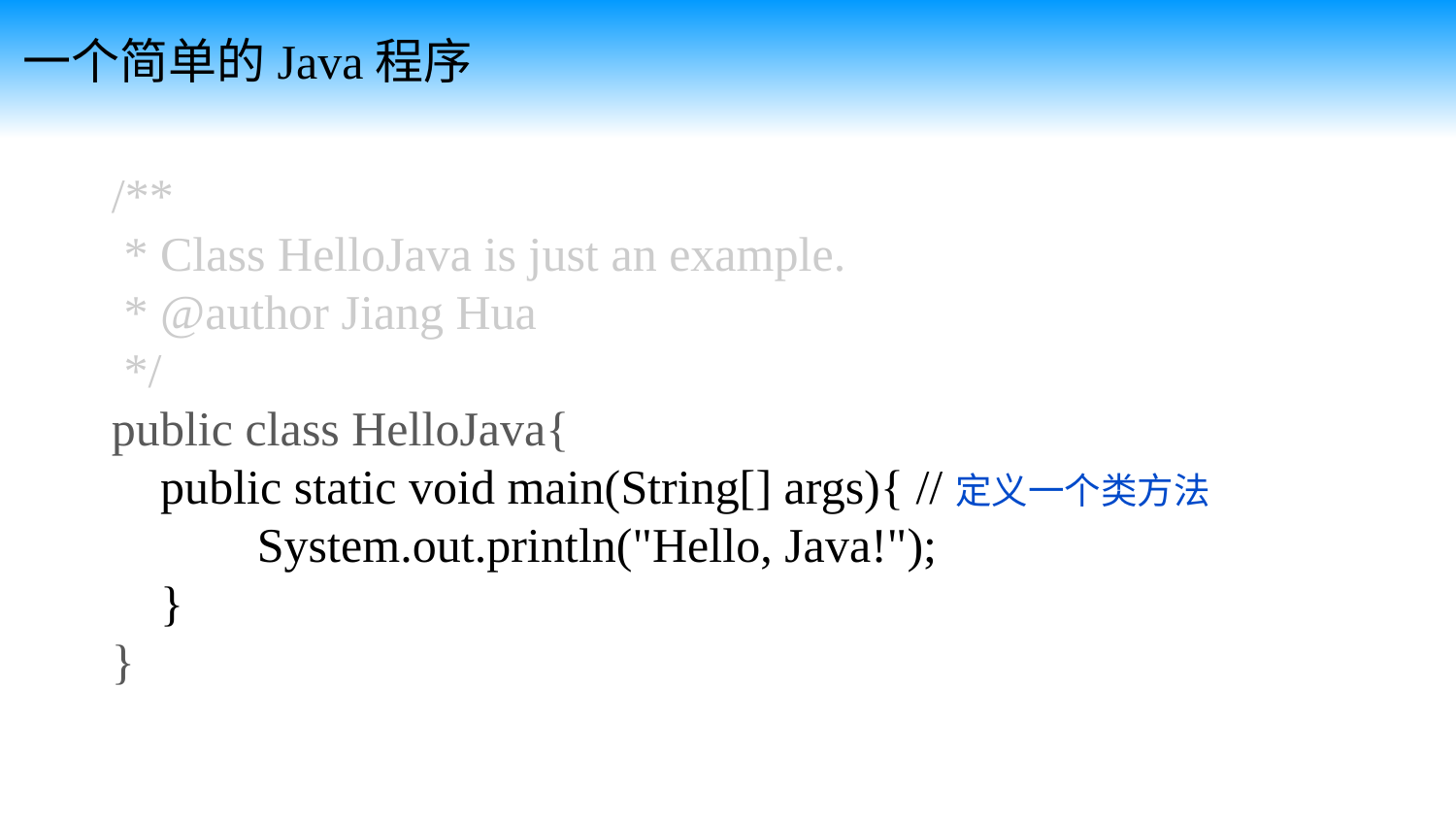

一个简单的Java程序
/**
 * Class HelloJava is just an example.
 * @author Jiang Hua
 */
public class HelloJava{
    public static void main(String[] args){ //定义一个类方法
	System.out.println("Hello, Java!");
    }
}